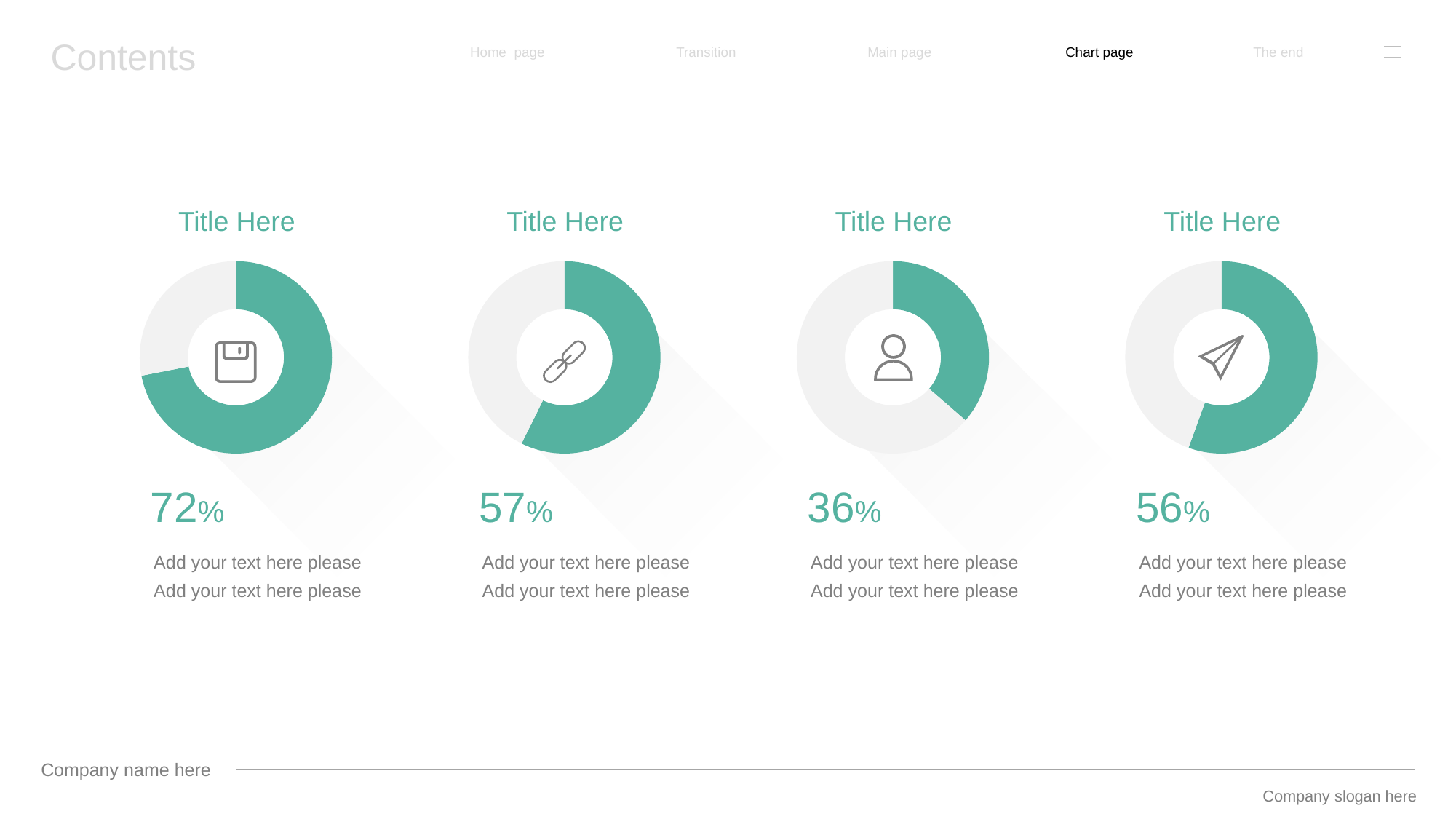

Contents
Home  page
Transition
Main page
Chart page
The end
Title Here
Title Here
Title Here
Title Here

### Chart

| Category | 销售额 |
|---|---|
| 第一季度 | 8.2 |
| 第二季度 | 3.2 |

### Chart

| Category | 销售额 |
|---|---|
| 第一季度 | 4.3 |
| 第二季度 | 3.2 |

### Chart

| Category | 销售额 |
|---|---|
| 第一季度 | 4.0 |
| 第二季度 | 7.0 |

### Chart

| Category | 销售额 |
|---|---|
| 第一季度 | 4.0 |
| 第二季度 | 3.2 |

72%
57%
36%
56%
Add your text here please Add your text here please
Add your text here please Add your text here please
Add your text here please Add your text here please
Add your text here please Add your text here please
Company name here
Company slogan here